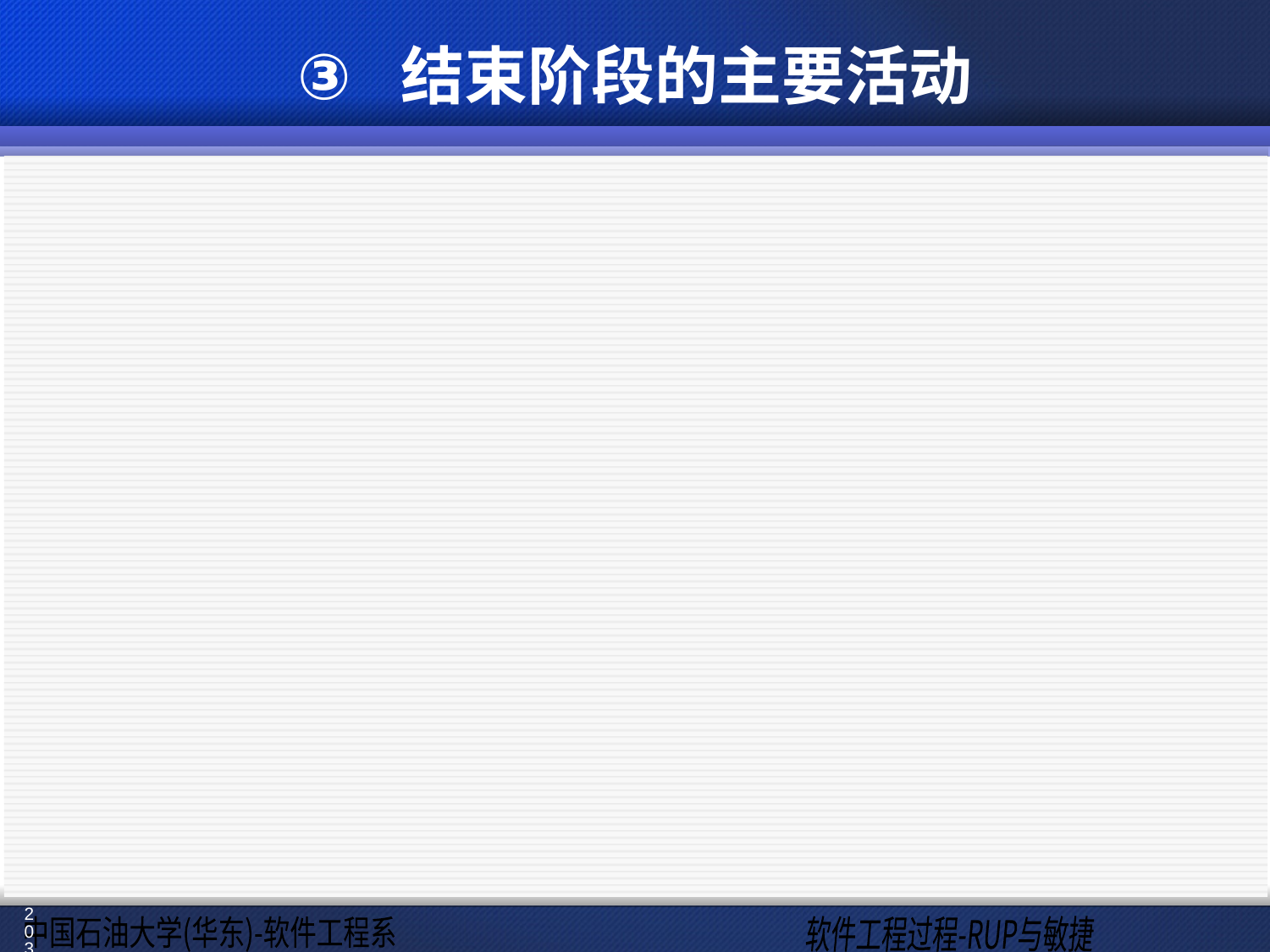

# 结束阶段的主要活动
验收测试：
通常情况下，在项目/产品交付后，客户需要进行30天的验收测试
根据实际的项目计划进行验收测试
回归测试
与客户进行项目/产品交接
支持和培训：根据计划进行支持和培训的相关工作
软件产品化：产品最终发布，帮助文件，本地化的相关工作，以及最终的技术文档等相关工作
项目归档和结束：
项目文档归档（最终版本）
项目总结报告
其他经验教训总结
203